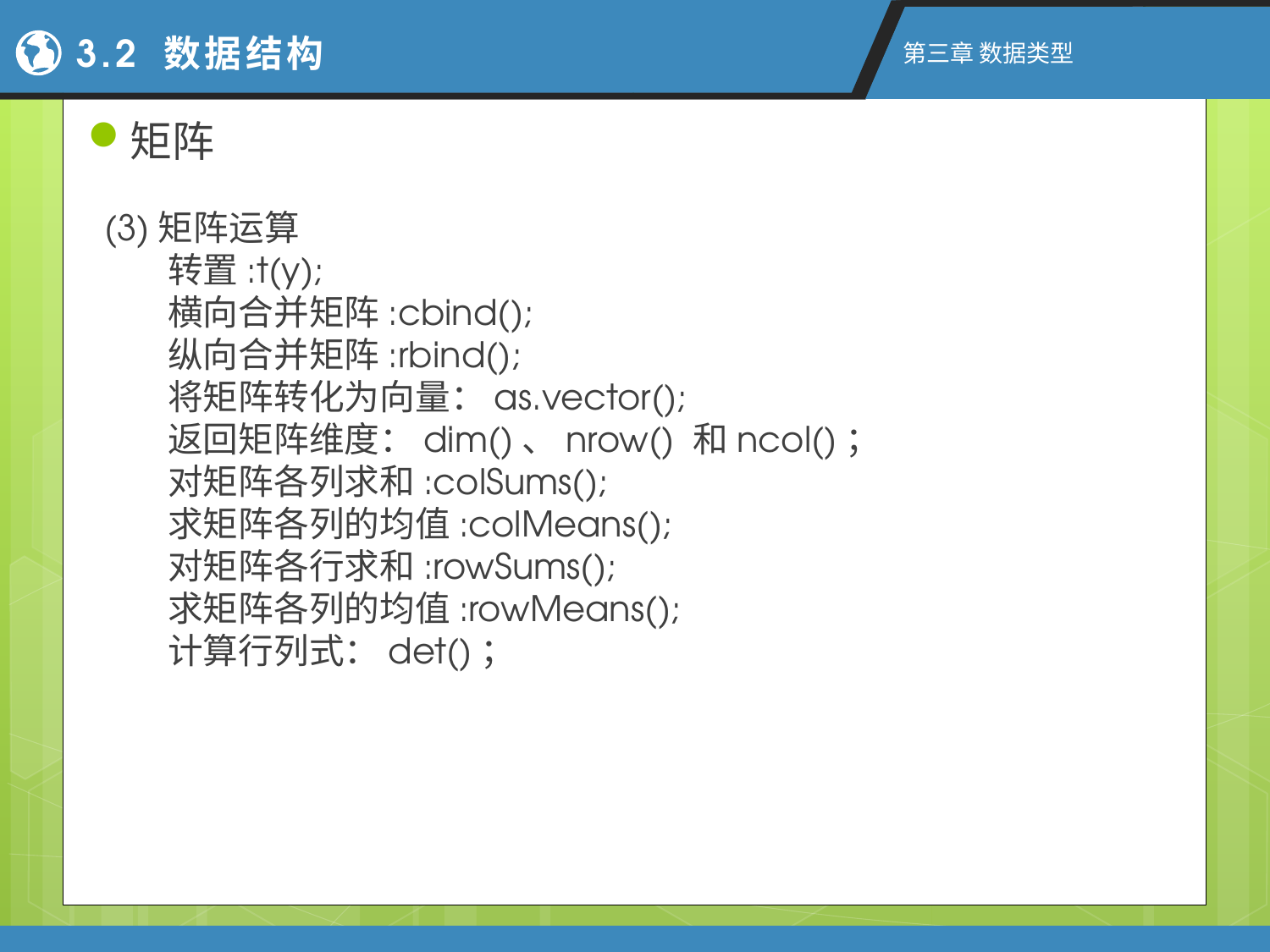

2.1新手上路
3.2 数据结构

第二章 R语言入门
第三章 数据类型
矩阵
(3)矩阵运算
转置:t(y);
横向合并矩阵:cbind();
纵向合并矩阵:rbind();
将矩阵转化为向量：as.vector();
返回矩阵维度：dim()、nrow() 和ncol()；
对矩阵各列求和:colSums();
求矩阵各列的均值:colMeans();
对矩阵各行求和:rowSums();
求矩阵各列的均值:rowMeans();
计算行列式：det()；